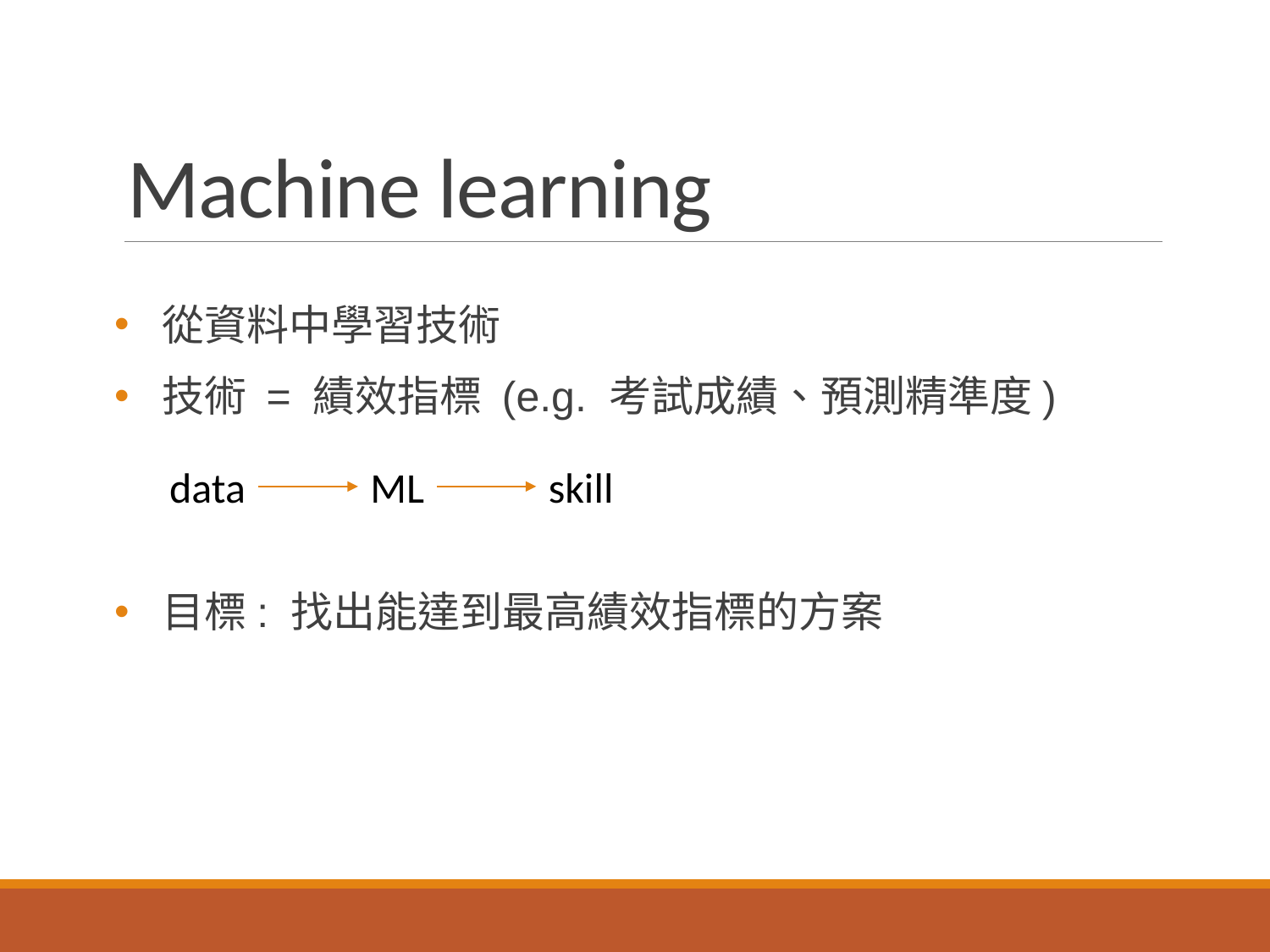

# Machine learning
從資料中學習技術
技術 = 績效指標 (e.g. 考試成績、預測精準度)

目標: 找出能達到最高績效指標的方案
skill
data
ML